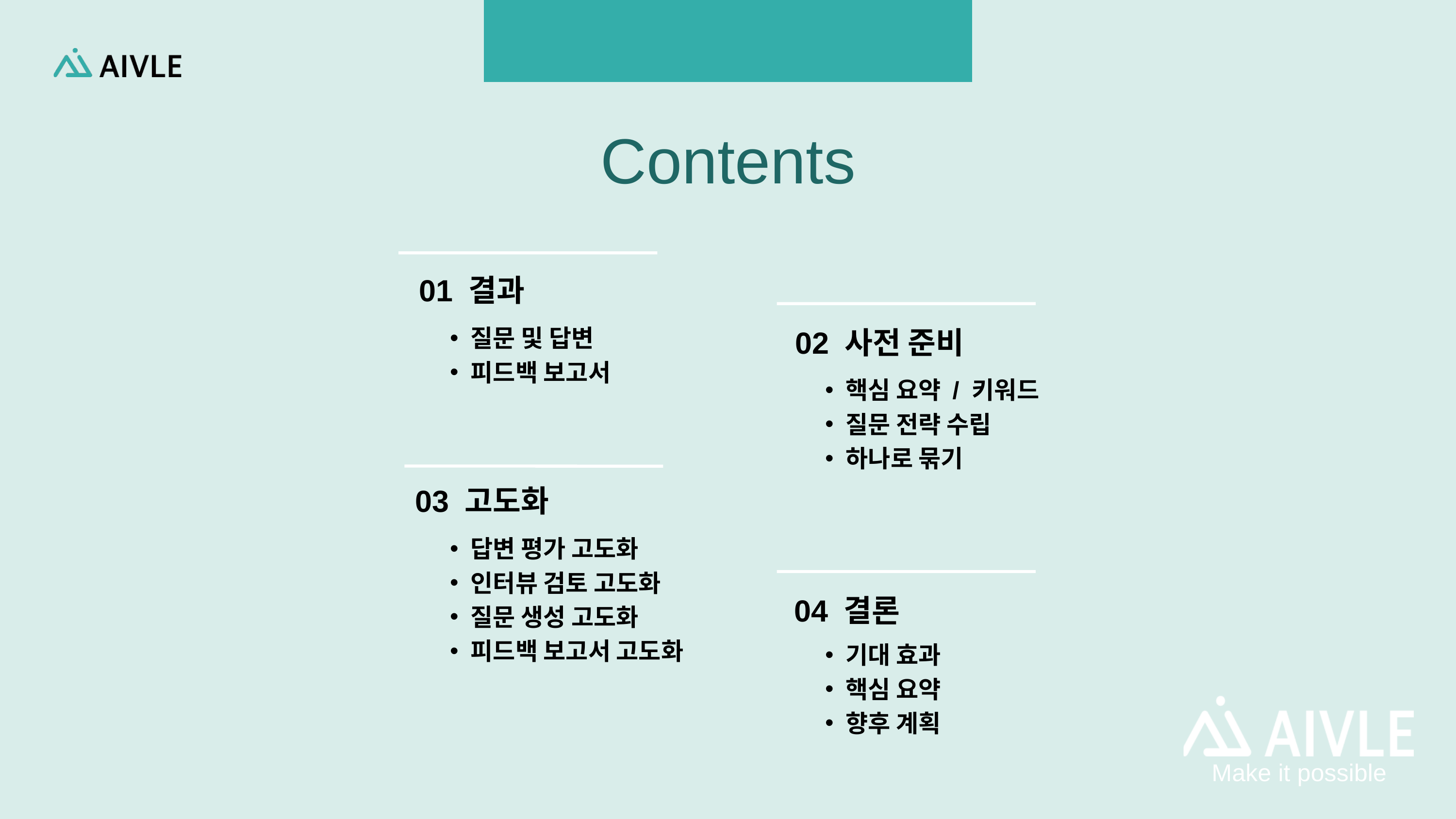

Contents

01 결과

02 사전 준비
질문 및 답변
피드백 보고서
핵심 요약 / 키워드
질문 전략 수립
하나로 묶기

03 고도화
답변 평가 고도화
인터뷰 검토 고도화
질문 생성 고도화
피드백 보고서 고도화

04 결론
기대 효과
핵심 요약
향후 계획

Make it possible